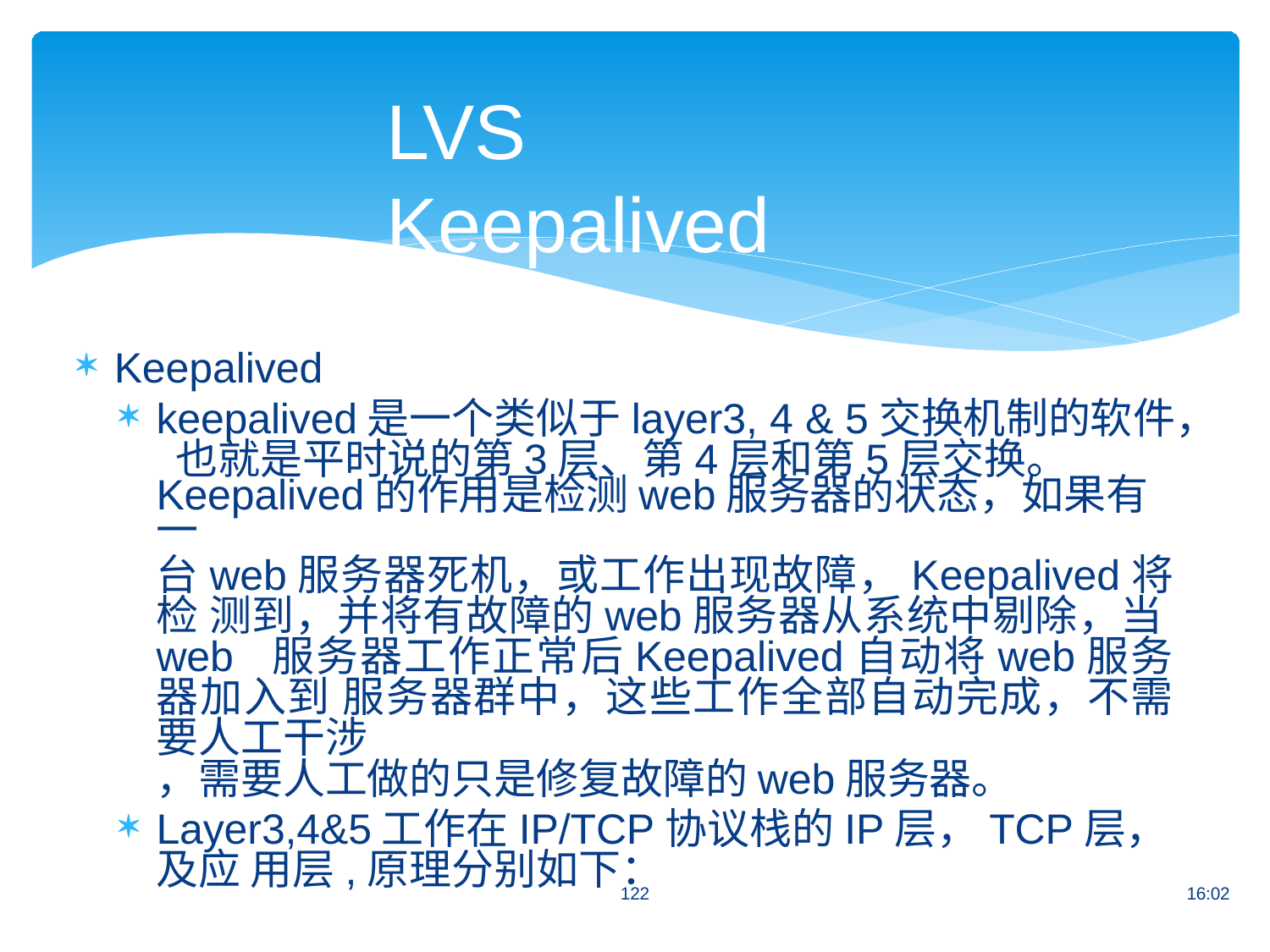

# LVS Keepalived

Keepalived
keepalived是一个类似于layer3, 4 & 5交换机制的软件，  也就是平时说的第3层、第4层和第5层交换。
Keepalived的作用是检测web服务器的状态，如果有一
台web服务器死机，或工作出现故障，Keepalived将检 测到，并将有故障的web服务器从系统中剔除，当web  服务器工作正常后Keepalived自动将web服务器加入到 服务器群中，这些工作全部自动完成，不需要人工干涉
，需要人工做的只是修复故障的web服务器。
Layer3,4&5工作在IP/TCP协议栈的IP层，TCP层，及应 用层,原理分别如下：
122
16:02